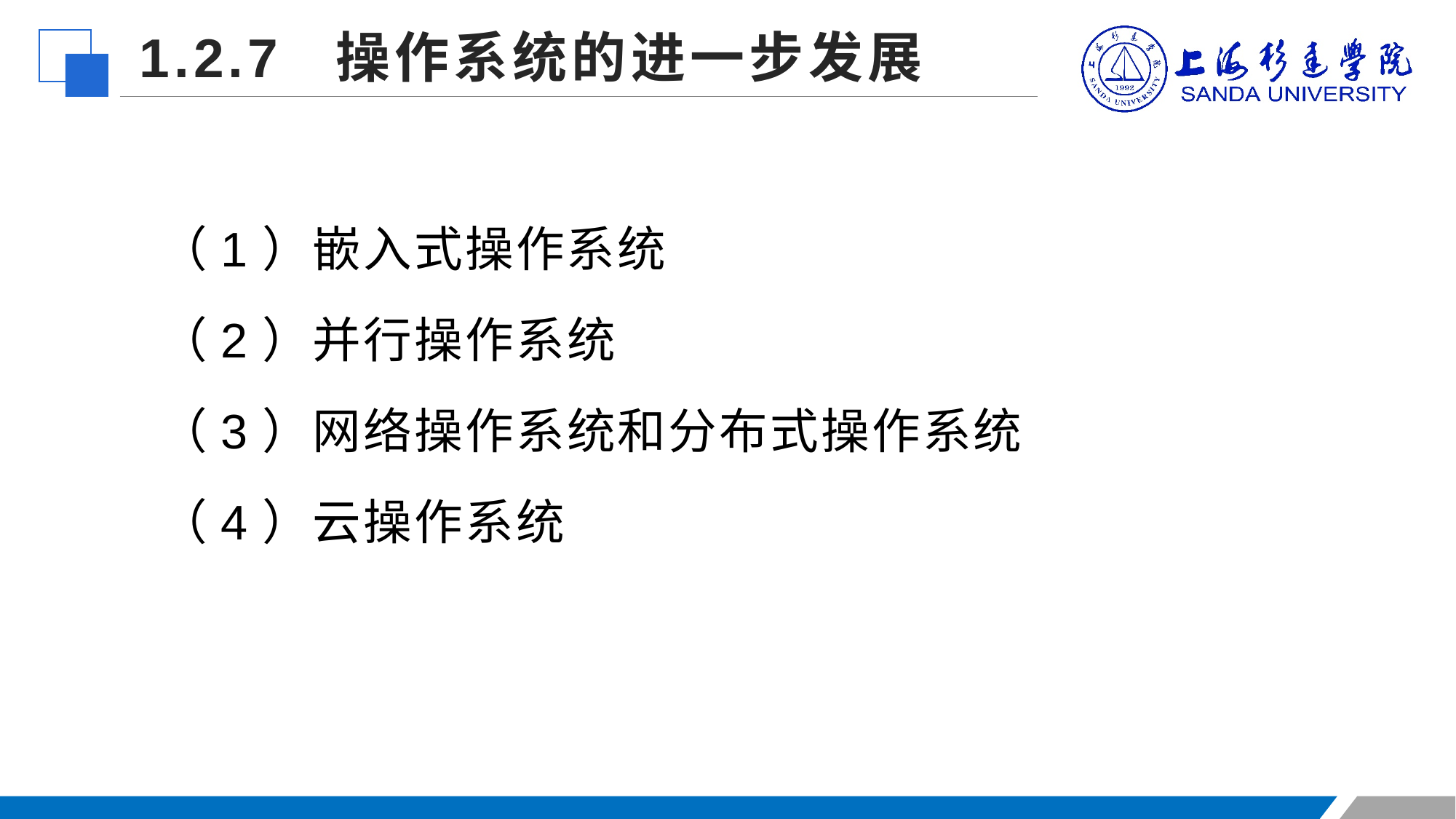

1.2.7  操作系统的进一步发展
（1）嵌入式操作系统
（2）并行操作系统
（3）网络操作系统和分布式操作系统
（4）云操作系统